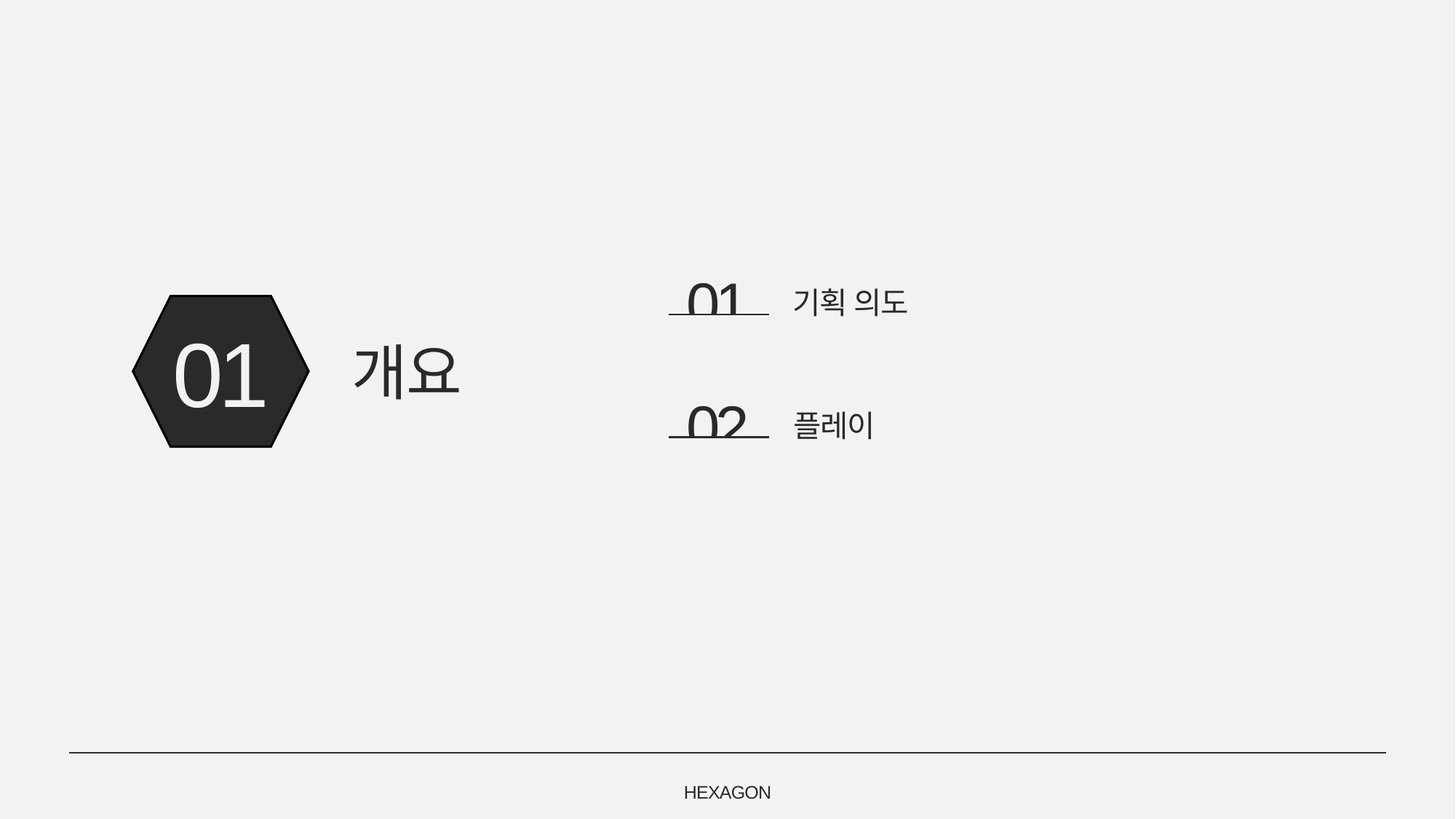

01
기획 의도

01
개요
02
플레이

HEXAGON